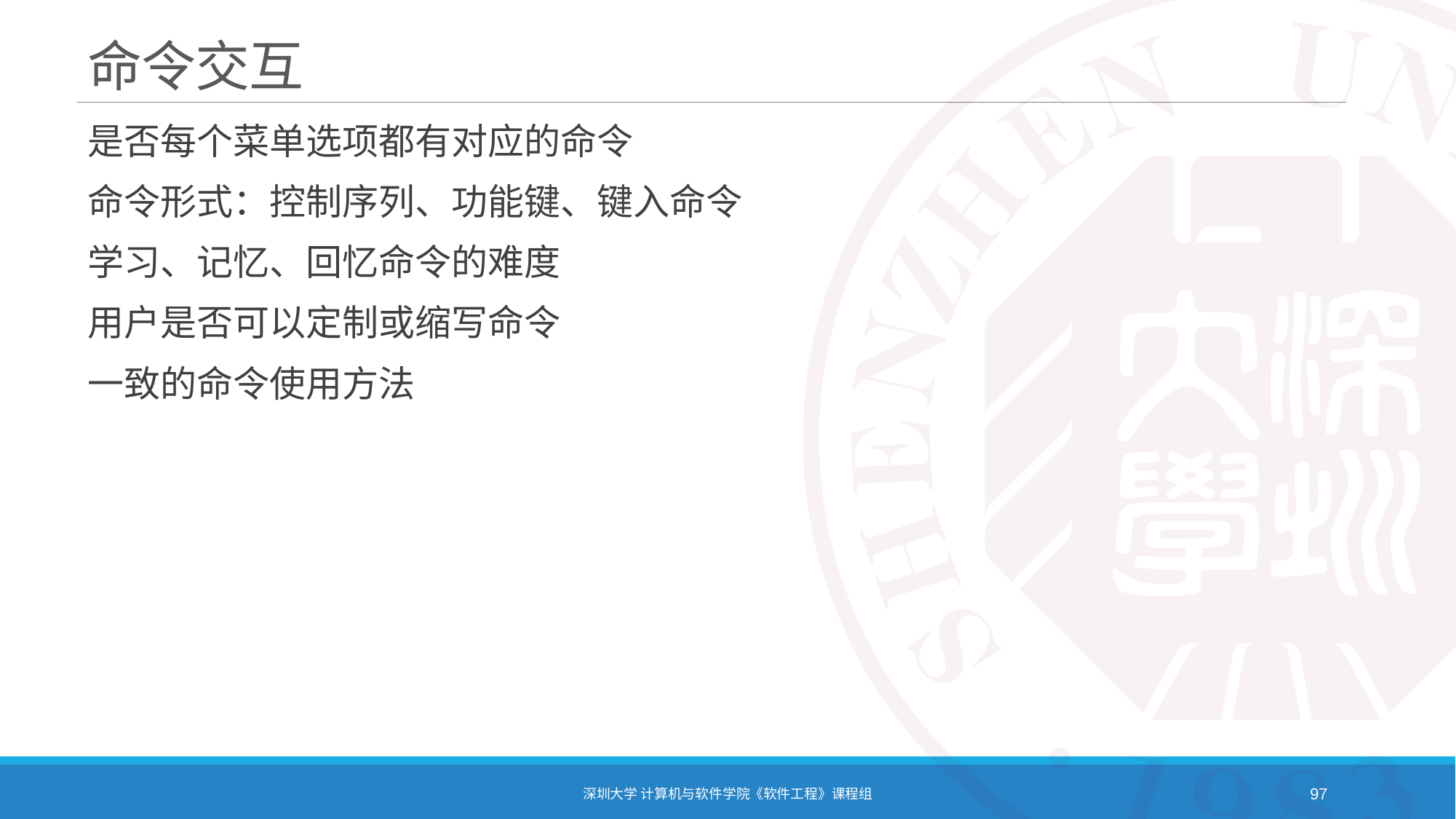

# 命令交互
是否每个菜单选项都有对应的命令
命令形式：控制序列、功能键、键入命令
学习、记忆、回忆命令的难度
用户是否可以定制或缩写命令
一致的命令使用方法
深圳大学 计算机与软件学院《软件工程》课程组
97